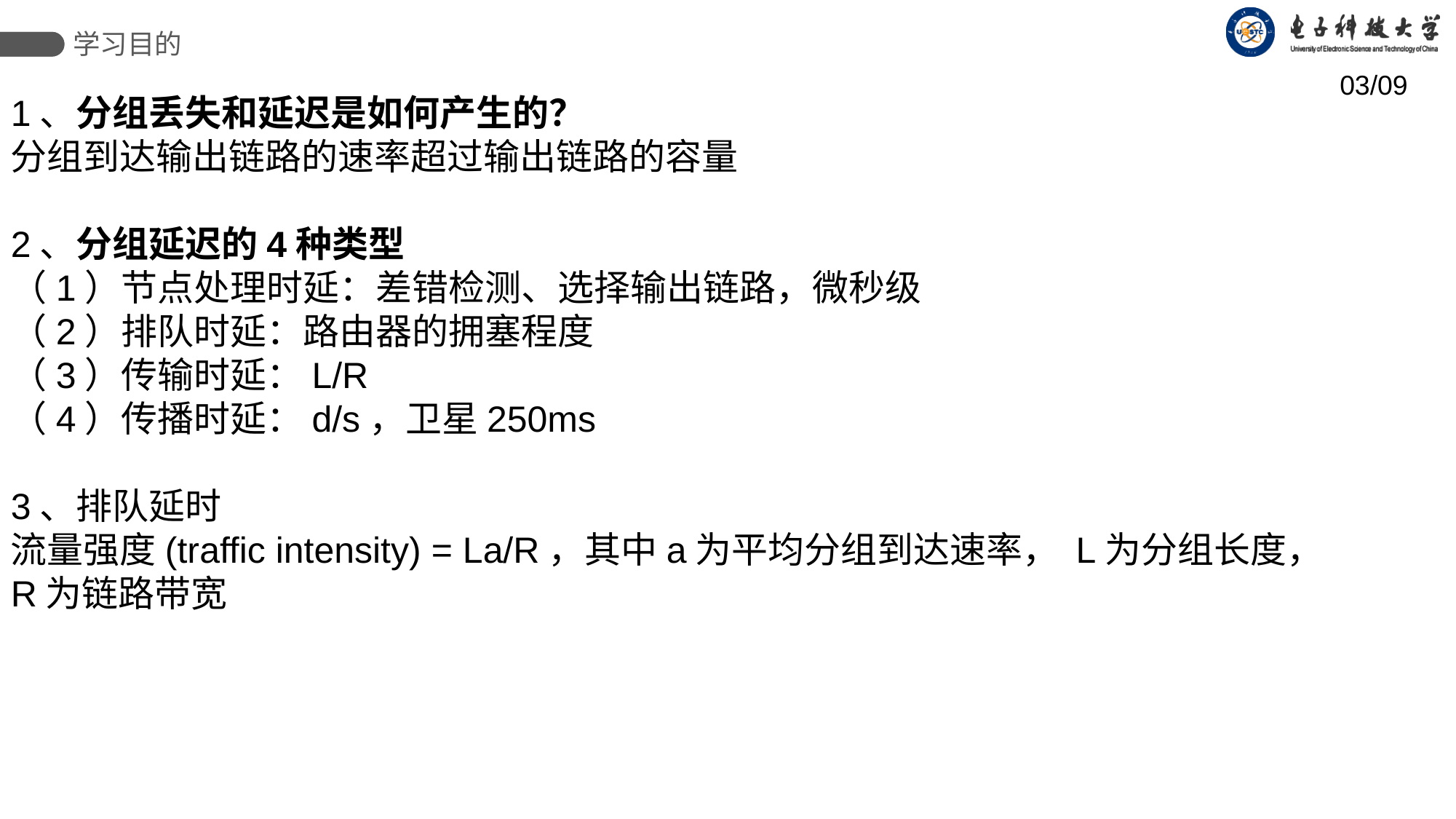

学习目的
03/09
1、分组丢失和延迟是如何产生的？
分组到达输出链路的速率超过输出链路的容量

2、分组延迟的4种类型
（1）节点处理时延：差错检测、选择输出链路，微秒级
（2）排队时延：路由器的拥塞程度
（3）传输时延：L/R
（4）传播时延：d/s，卫星250ms

3、排队延时
流量强度(traffic intensity) = La/R，其中a为平均分组到达速率， L为分组长度， R为链路带宽